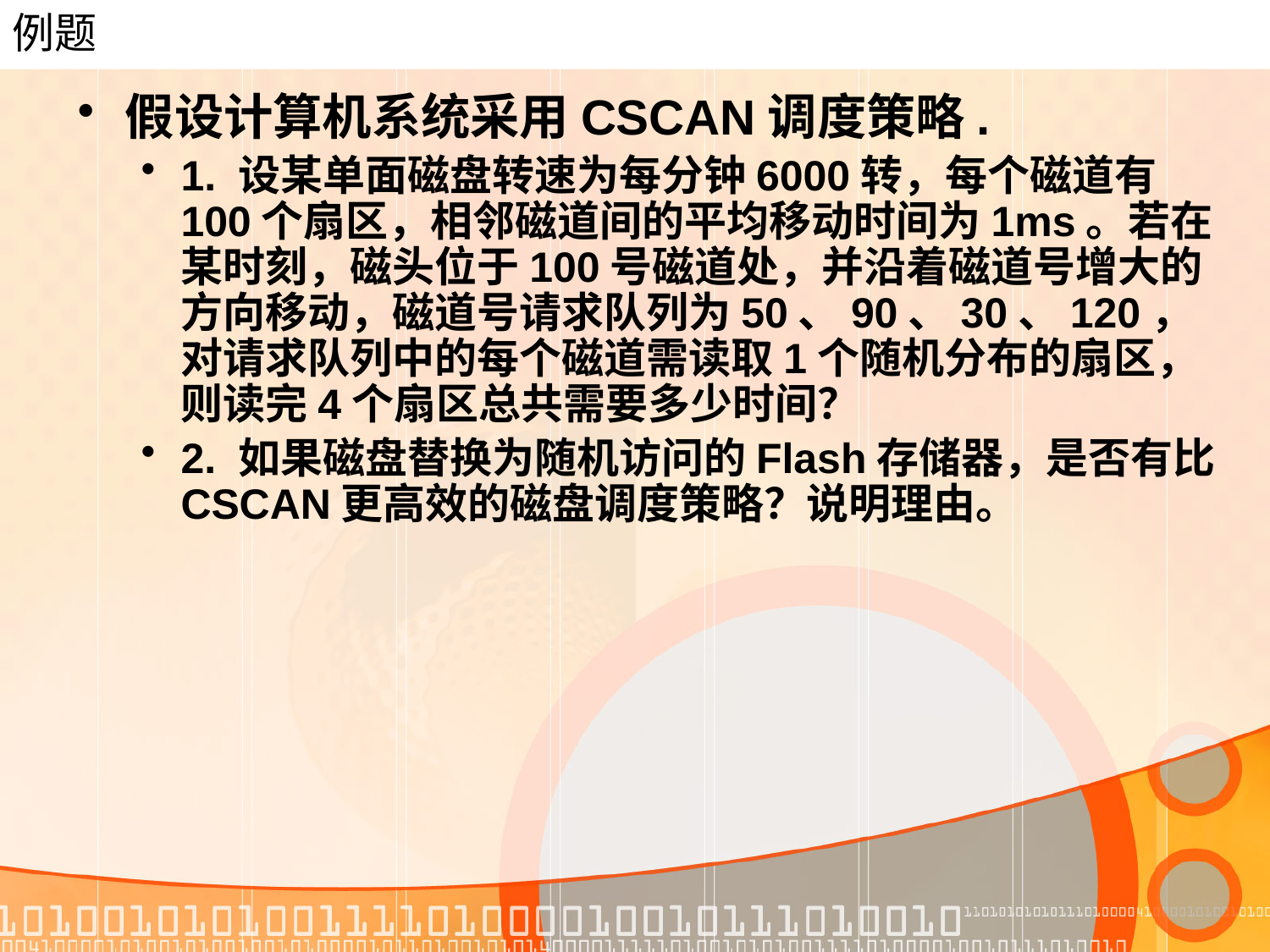

# 例题
假设计算机系统采用CSCAN调度策略.
1. 设某单面磁盘转速为每分钟6000转，每个磁道有100个扇区，相邻磁道间的平均移动时间为1ms。若在某时刻，磁头位于100号磁道处，并沿着磁道号增大的方向移动，磁道号请求队列为50、90、30、120，对请求队列中的每个磁道需读取1个随机分布的扇区，则读完4个扇区总共需要多少时间？
2. 如果磁盘替换为随机访问的Flash存储器，是否有比CSCAN更高效的磁盘调度策略？说明理由。